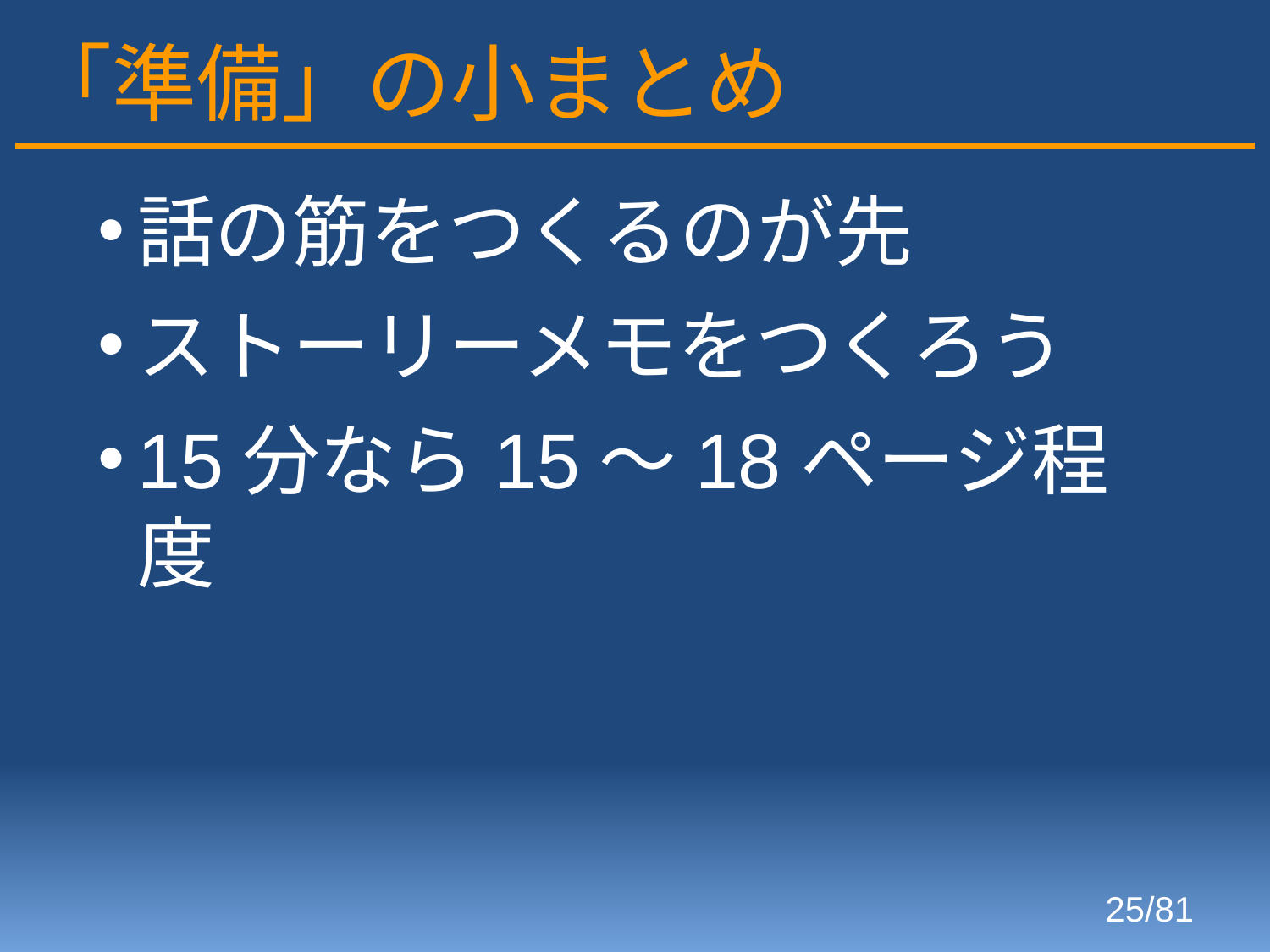

# 「準備」の小まとめ
話の筋をつくるのが先
ストーリーメモをつくろう
15分なら15～18ページ程度
25/81